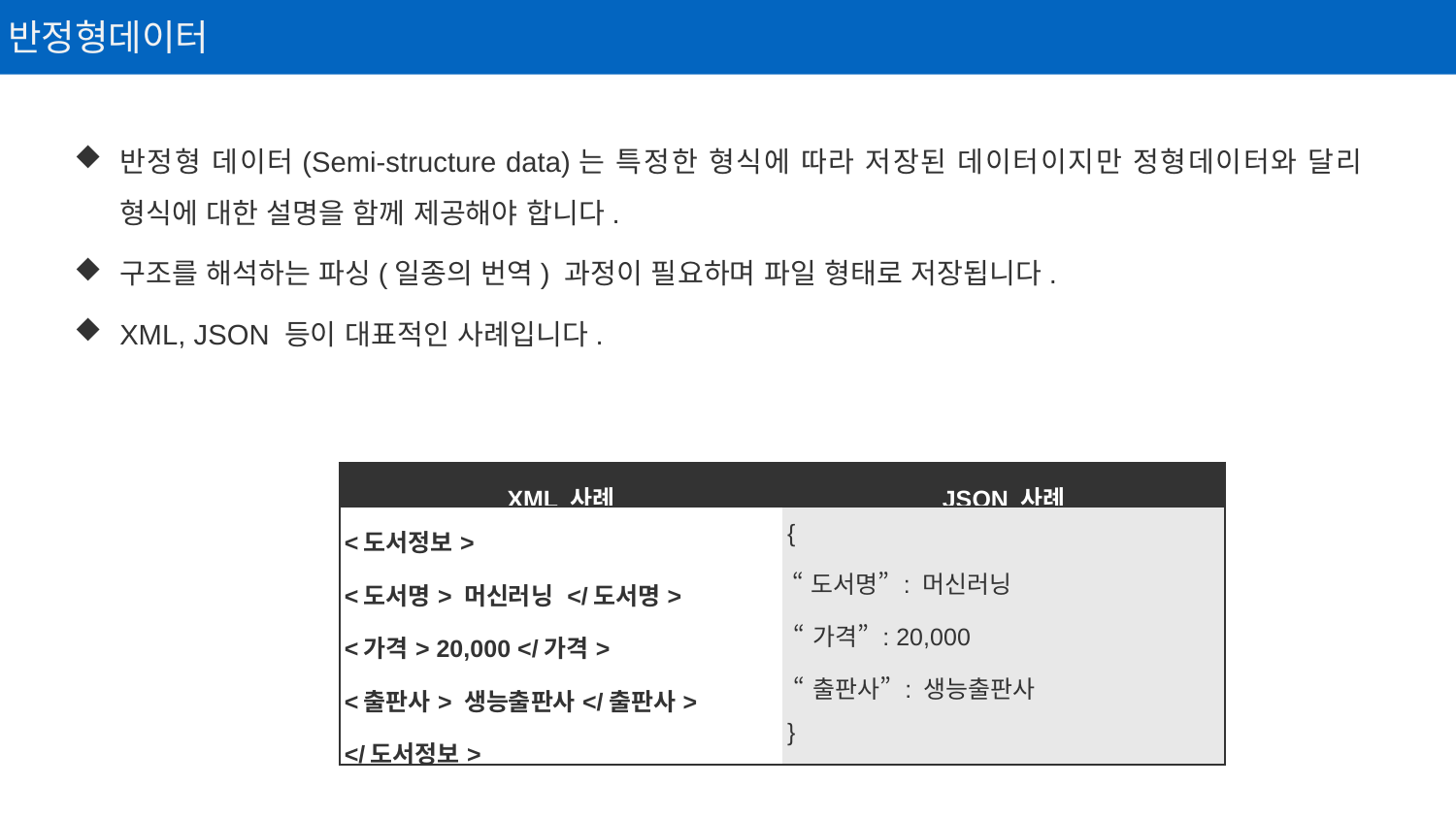

반정형데이터

반정형 데이터(Semi-structure data)는 특정한 형식에 따라 저장된 데이터이지만 정형데이터와 달리 형식에 대한 설명을 함께 제공해야 합니다.
구조를 해석하는 파싱(일종의 번역) 과정이 필요하며 파일 형태로 저장됩니다.
XML, JSON 등이 대표적인 사례입니다.
| XML 사례 | JSON 사례 |
| --- | --- |
| <도서정보> <도서명> 머신러닝 </도서명> <가격> 20,000 </가격> <출판사> 생능출판사</출판사> </도서정보> | { “도서명” : 머신러닝 “가격” : 20,000 “출판사” : 생능출판사 } |